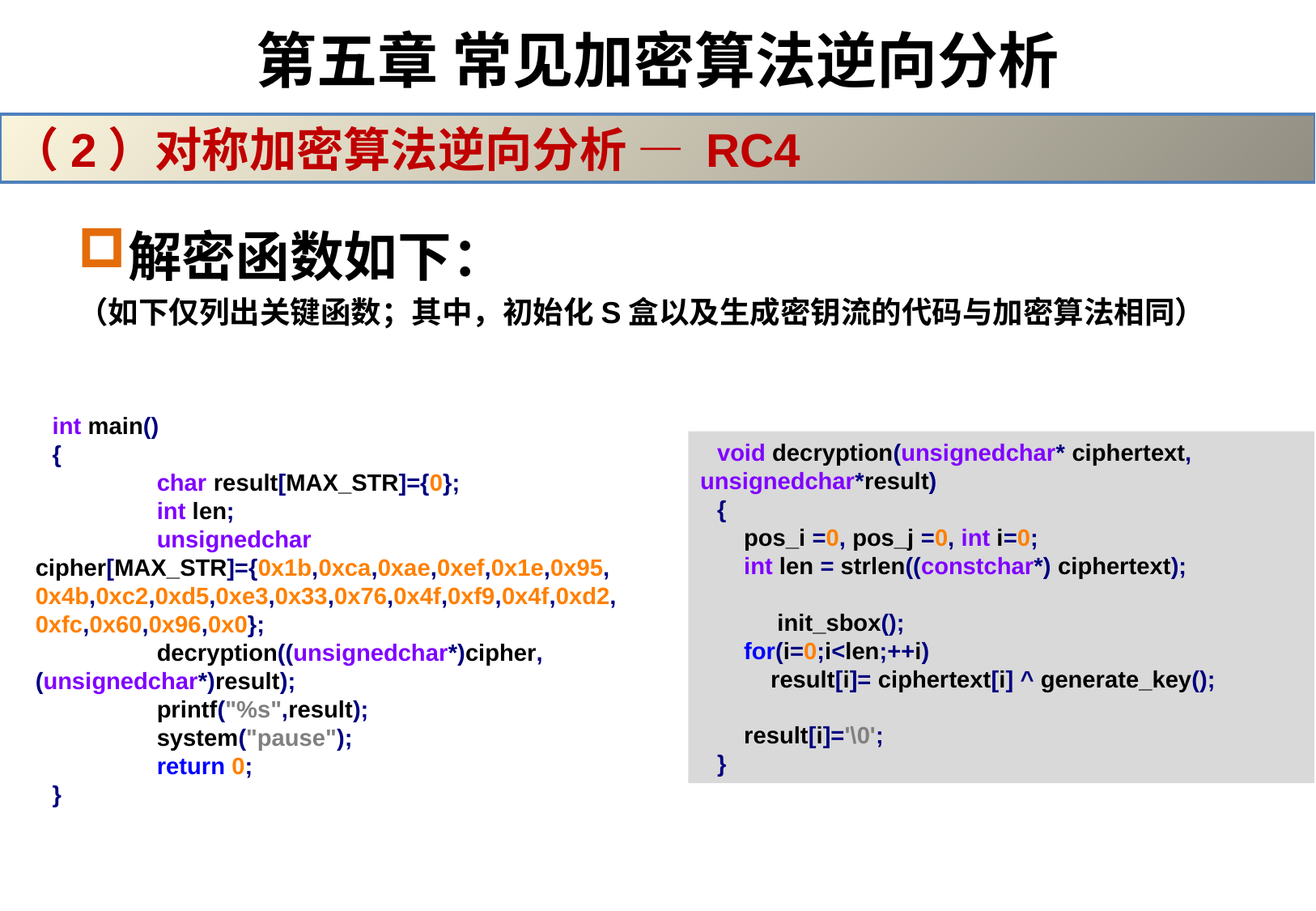

# 第五章 常见加密算法逆向分析
（2）对称加密算法逆向分析 — RC4
解密函数如下：
（如下仅列出关键函数；其中，初始化S盒以及生成密钥流的代码与加密算法相同）
int main()
{
	char result[MAX_STR]={0};
	int len;
	unsignedchar cipher[MAX_STR]={0x1b,0xca,0xae,0xef,0x1e,0x95,0x4b,0xc2,0xd5,0xe3,0x33,0x76,0x4f,0xf9,0x4f,0xd2,0xfc,0x60,0x96,0x0};
    	decryption((unsignedchar*)cipher,(unsignedchar*)result);
	printf("%s",result);
	system("pause");
	return 0;
}
void decryption(unsignedchar* ciphertext, unsignedchar*result)
{
    pos_i =0, pos_j =0, int i=0;
    int len = strlen((constchar*) ciphertext);

         init_sbox();
    for(i=0;i<len;++i)
        result[i]= ciphertext[i] ^ generate_key();

    result[i]='\0';
}